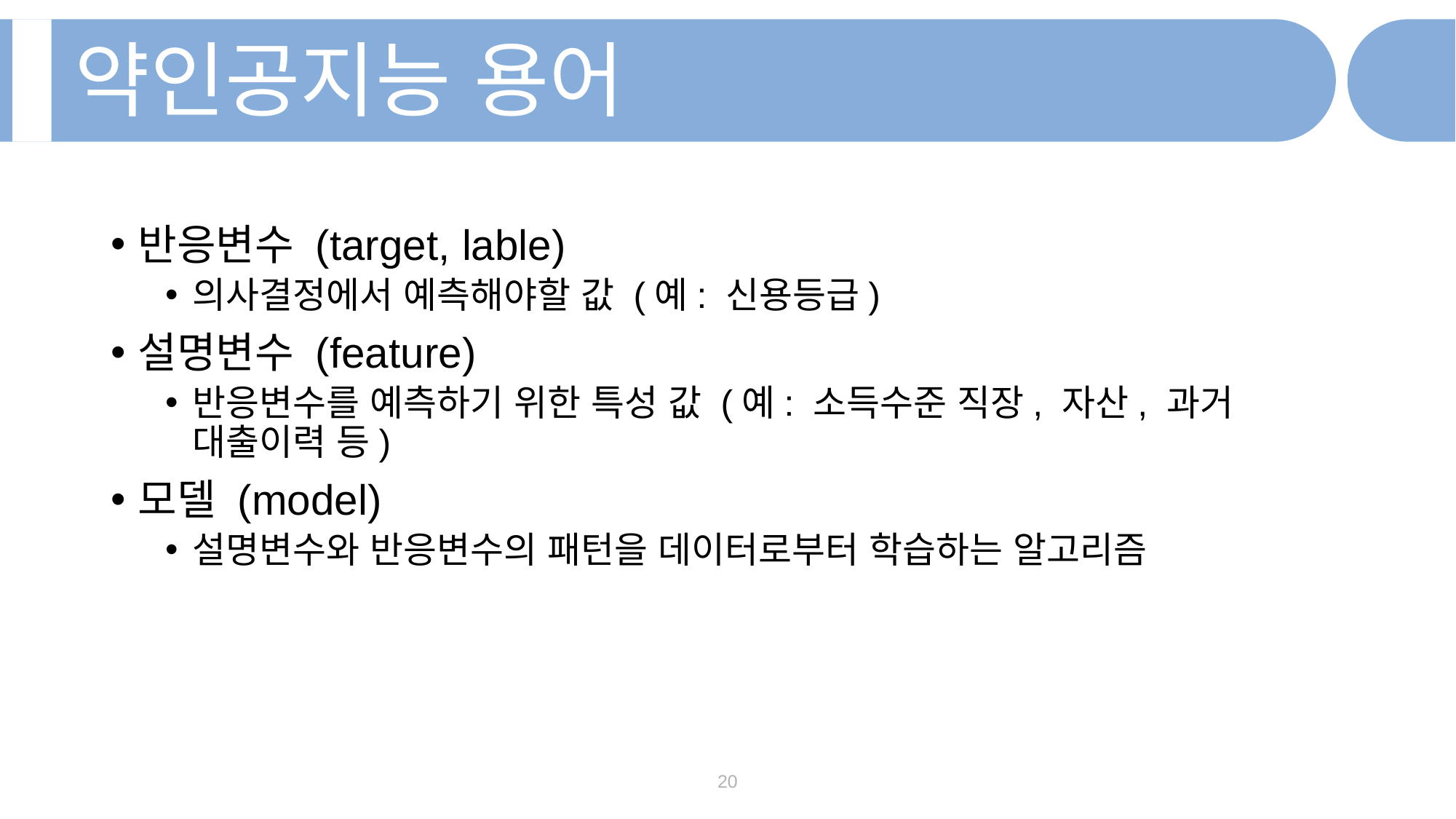

약인공지능 용어
반응변수 (target, lable)
의사결정에서 예측해야할 값 (예: 신용등급)
설명변수 (feature)
반응변수를 예측하기 위한 특성 값 (예: 소득수준 직장, 자산, 과거 대출이력 등)
모델 (model)
설명변수와 반응변수의 패턴을 데이터로부터 학습하는 알고리즘

20